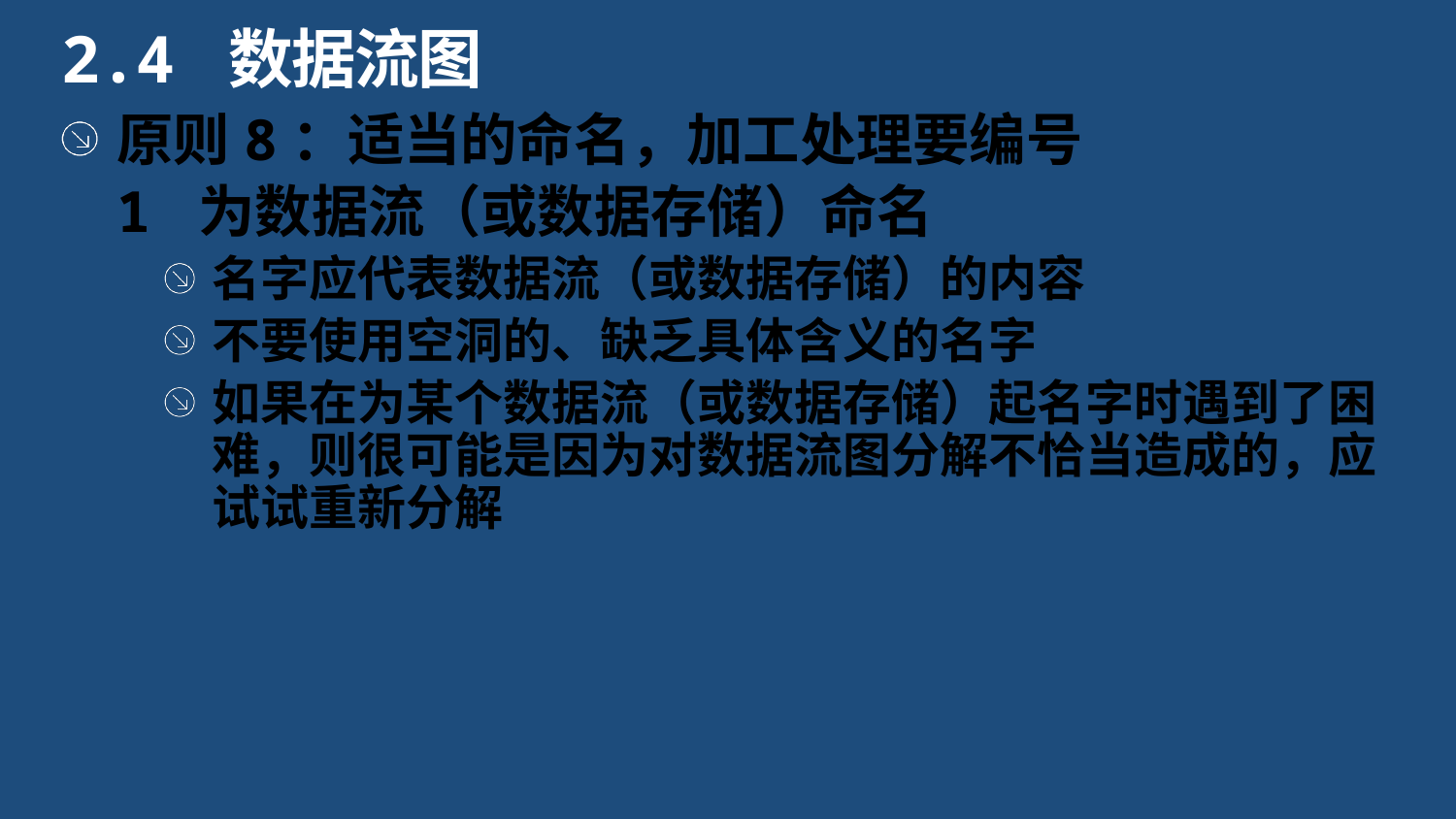

2.4 数据流图
原则8：适当的命名，加工处理要编号
1 为数据流（或数据存储）命名
名字应代表数据流（或数据存储）的内容
不要使用空洞的、缺乏具体含义的名字
如果在为某个数据流（或数据存储）起名字时遇到了困难，则很可能是因为对数据流图分解不恰当造成的，应试试重新分解